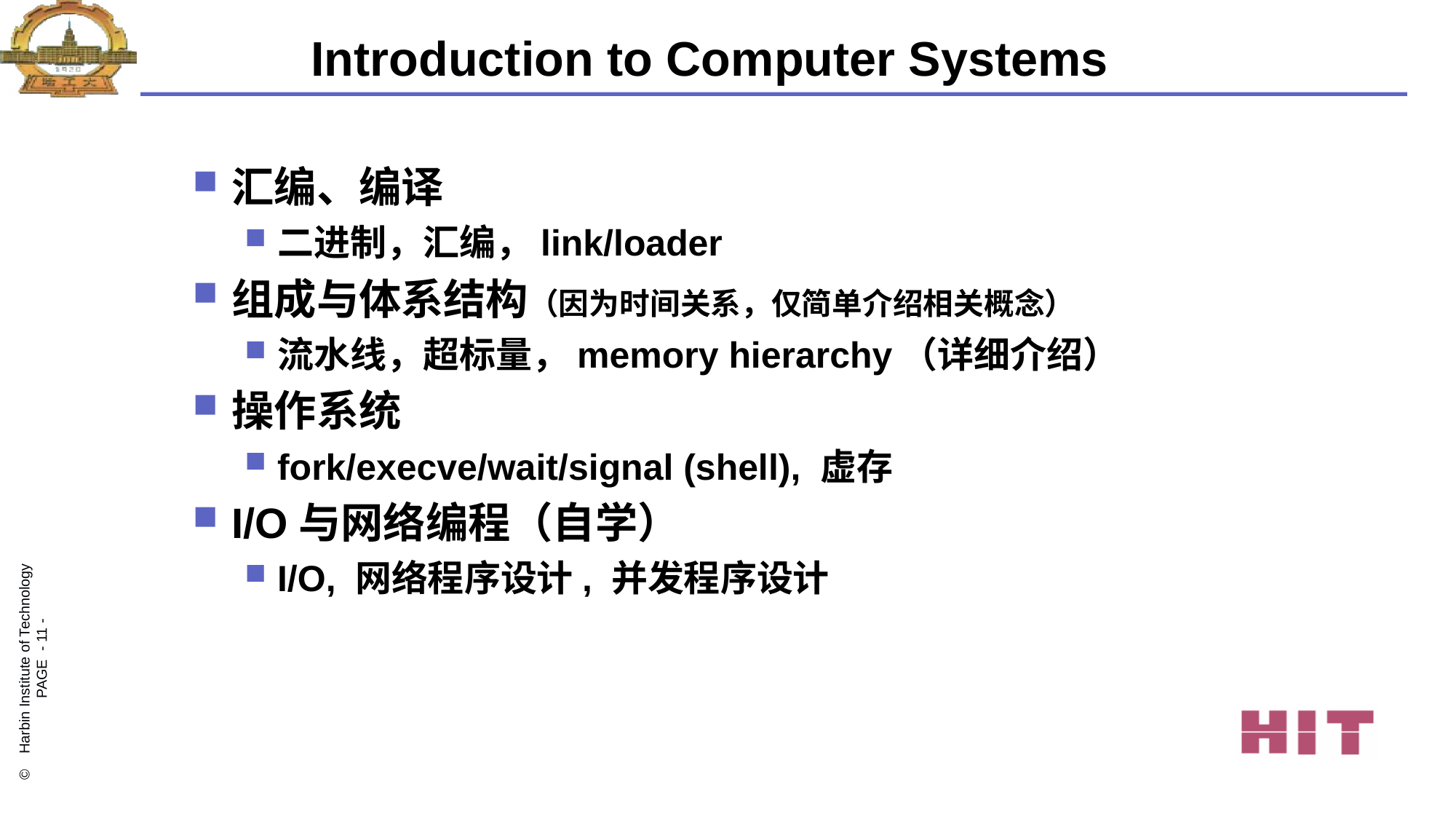

# Introduction to Computer Systems
汇编、编译
二进制，汇编，link/loader
组成与体系结构（因为时间关系，仅简单介绍相关概念）
流水线，超标量，memory hierarchy（详细介绍）
操作系统
fork/execve/wait/signal (shell), 虚存
I/O与网络编程（自学）
I/O, 网络程序设计, 并发程序设计